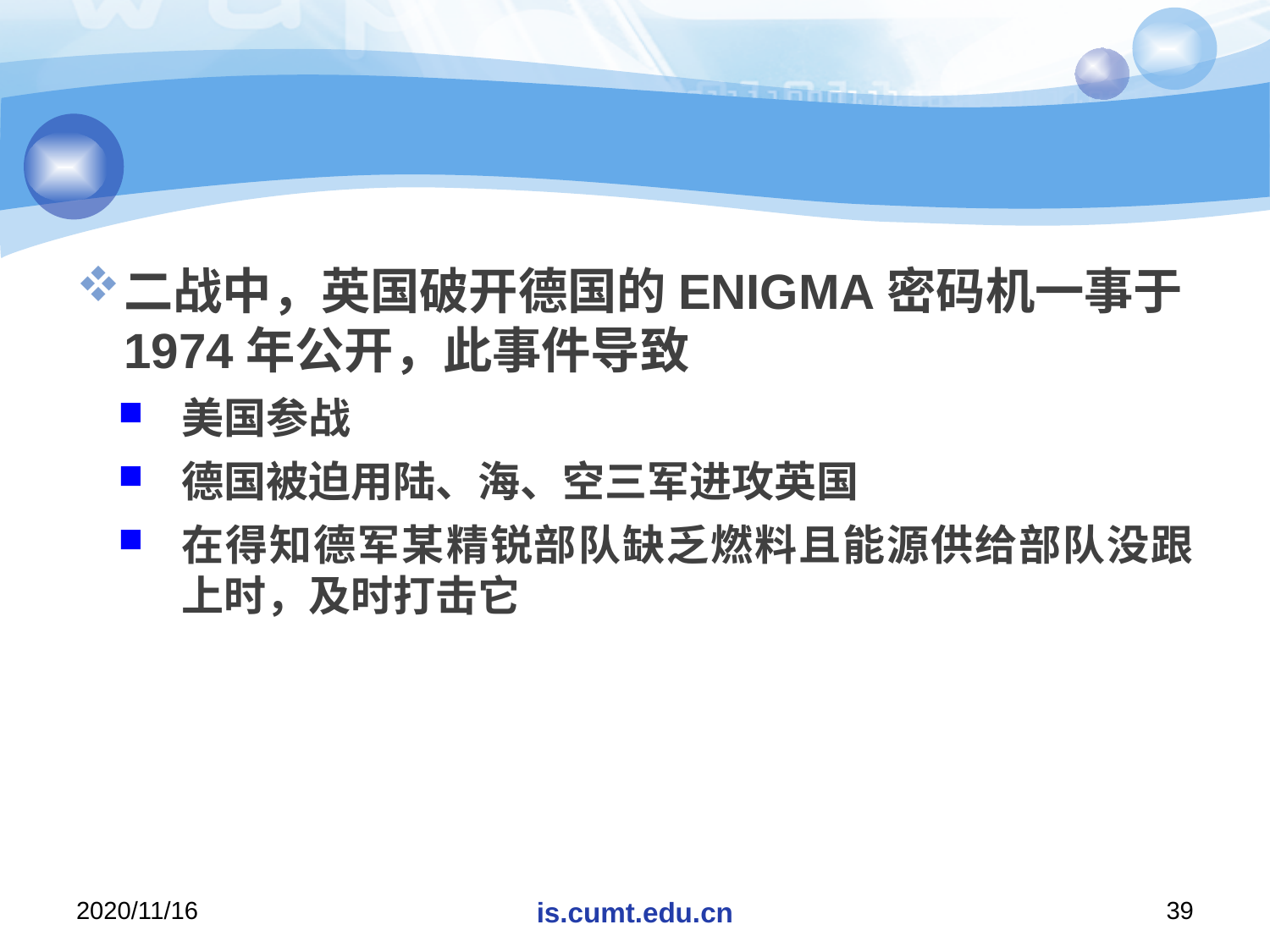

#
二战中，英国破开德国的ENIGMA密码机一事于1974年公开，此事件导致
美国参战
德国被迫用陆、海、空三军进攻英国
在得知德军某精锐部队缺乏燃料且能源供给部队没跟上时，及时打击它

2020/11/16
is.cumt.edu.cn
39